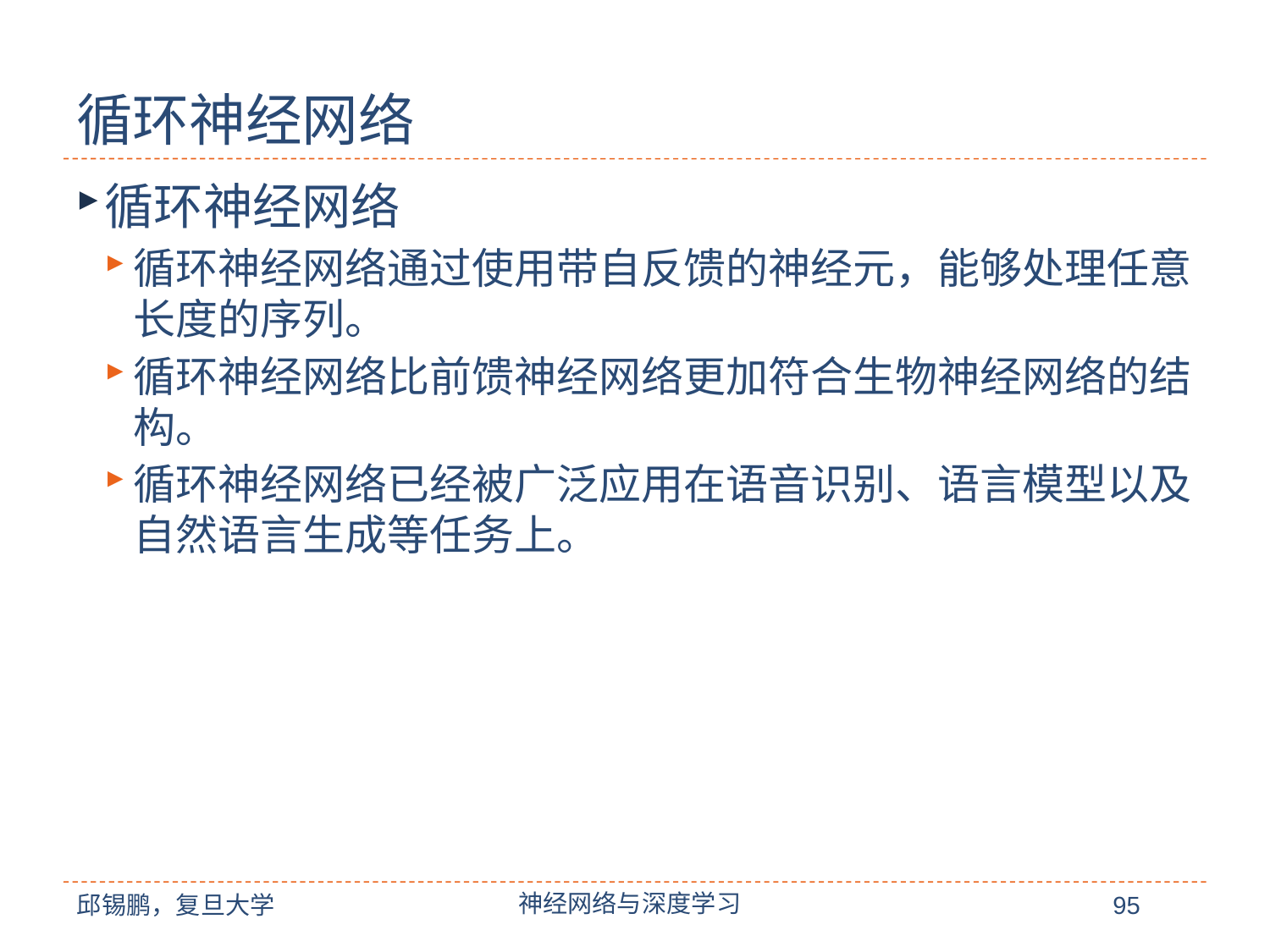

# 循环神经网络
循环神经网络
循环神经网络通过使用带自反馈的神经元，能够处理任意长度的序列。
循环神经网络比前馈神经网络更加符合生物神经网络的结构。
循环神经网络已经被广泛应用在语音识别、语言模型以及自然语言生成等任务上。